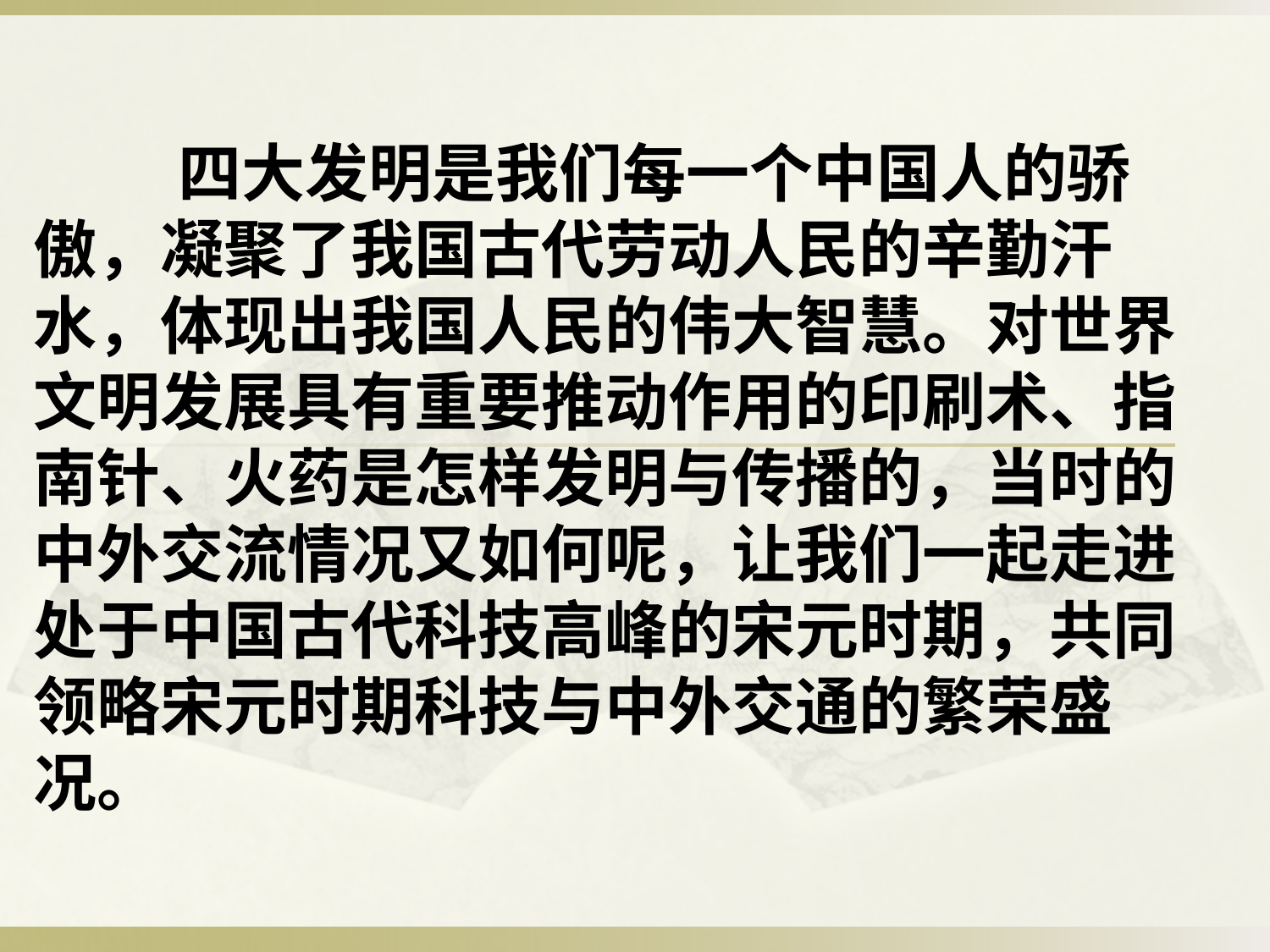

四大发明是我们每一个中国人的骄傲，凝聚了我国古代劳动人民的辛勤汗水，体现出我国人民的伟大智慧。对世界文明发展具有重要推动作用的印刷术、指南针、火药是怎样发明与传播的，当时的中外交流情况又如何呢，让我们一起走进处于中国古代科技高峰的宋元时期，共同领略宋元时期科技与中外交通的繁荣盛况。